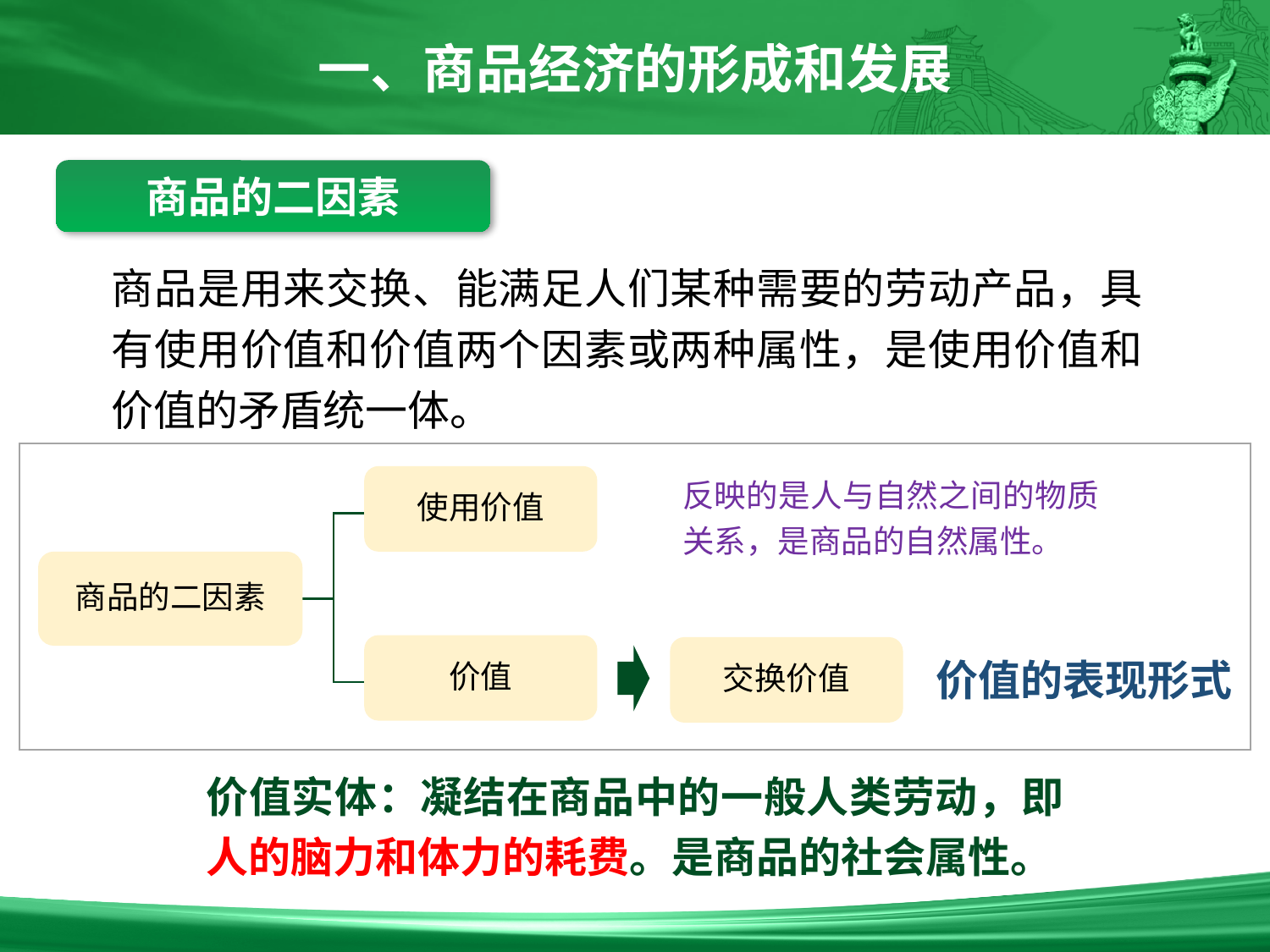

一、商品经济的形成和发展
商品的二因素
商品是用来交换、能满足人们某种需要的劳动产品，具有使用价值和价值两个因素或两种属性，是使用价值和价值的矛盾统一体。

反映的是人与自然之间的物质关系，是商品的自然属性。
使用价值

商品的二因素

价值
交换价值
价值的表现形式

价值实体：凝结在商品中的一般人类劳动，即人的脑力和体力的耗费。是商品的社会属性。